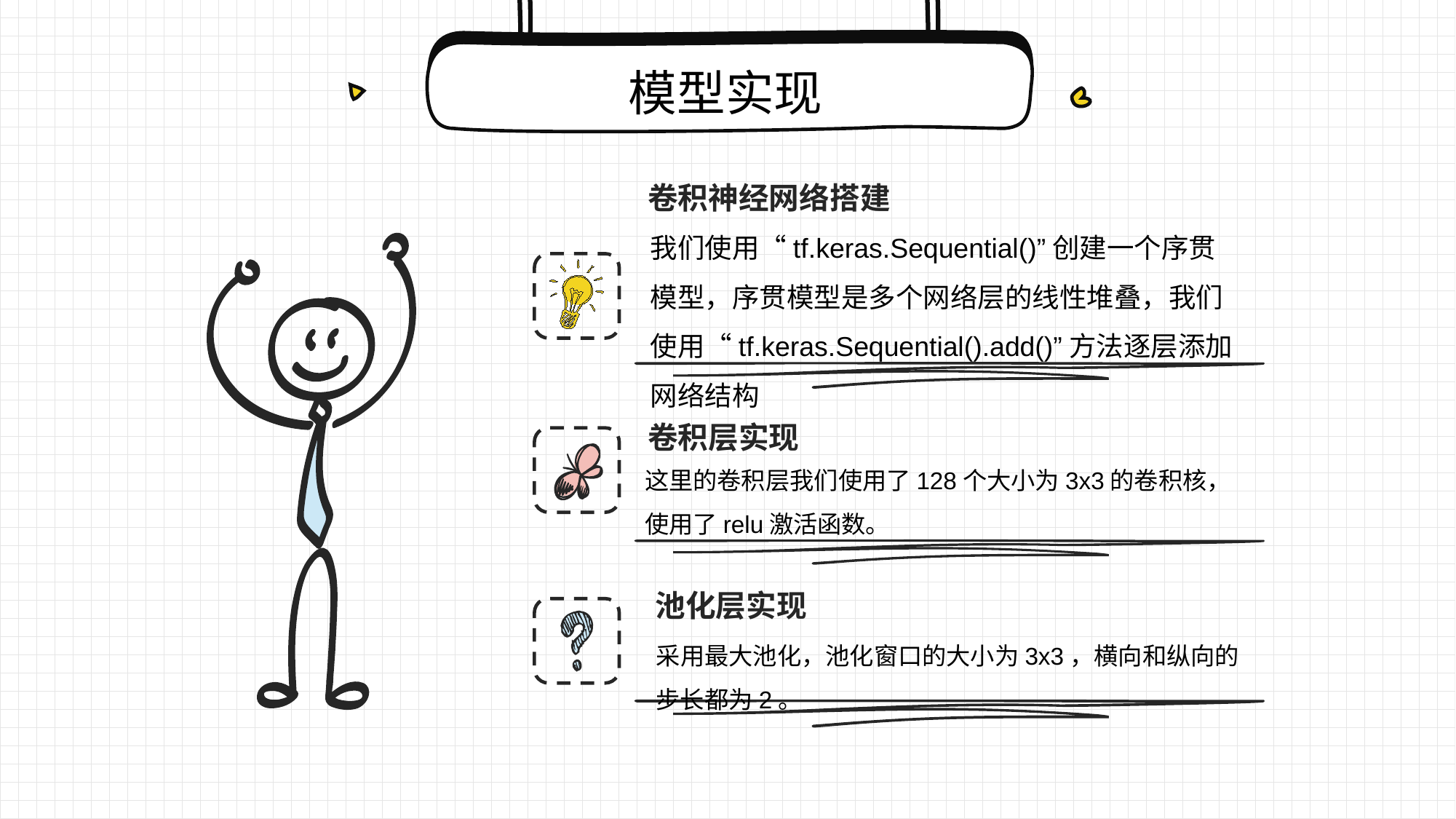

模型实现
卷积神经网络搭建
我们使用“tf.keras.Sequential()”创建一个序贯模型，序贯模型是多个网络层的线性堆叠，我们使用“tf.keras.Sequential().add()”方法逐层添加网络结构

卷积层实现

这里的卷积层我们使用了128个大小为3x3的卷积核，使用了relu激活函数。

池化层实现

采用最大池化，池化窗口的大小为3x3，横向和纵向的步长都为2。